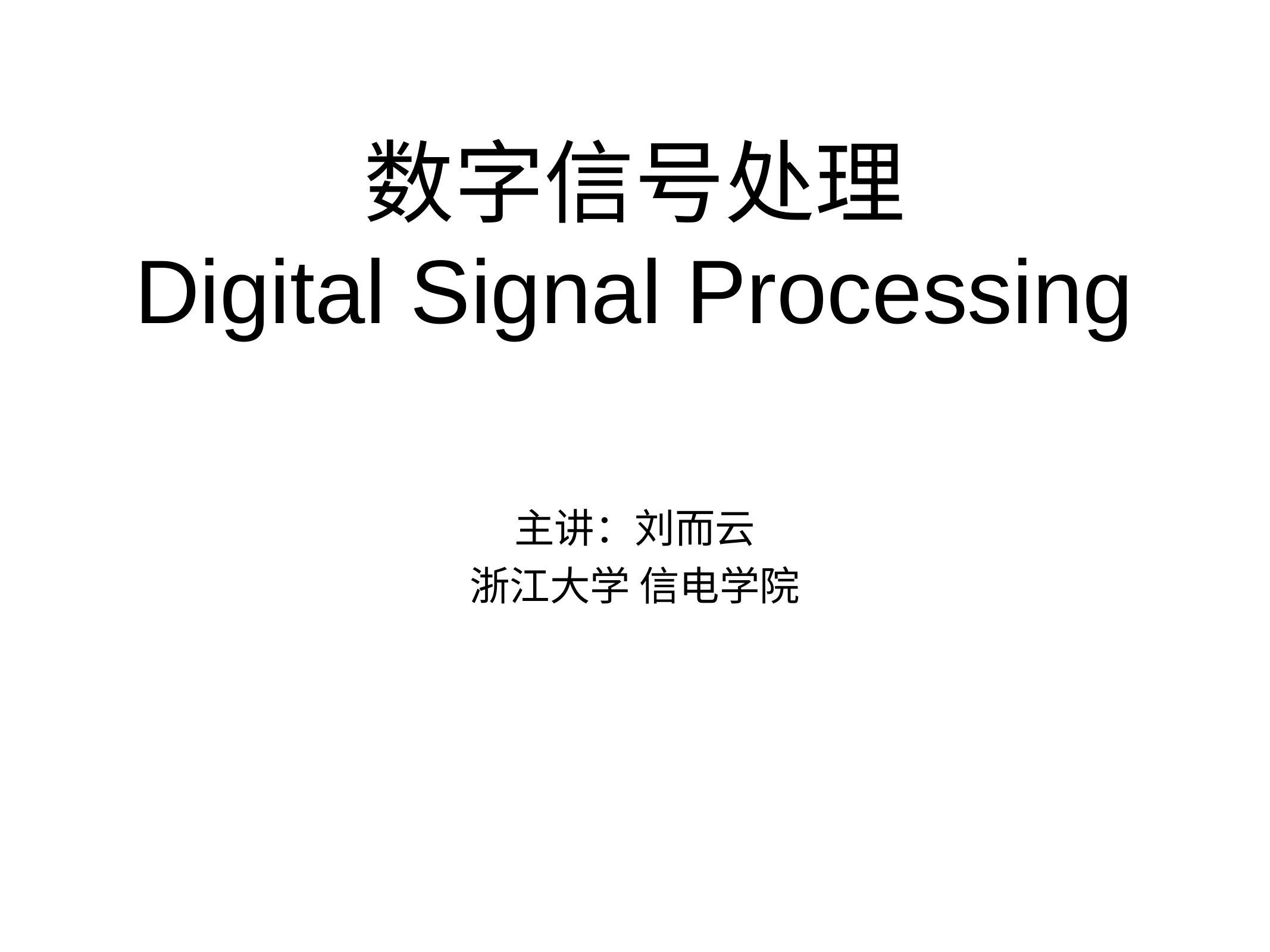

# 数字信号处理
Digital Signal Processing
主讲：刘而云
浙江大学 信电学院